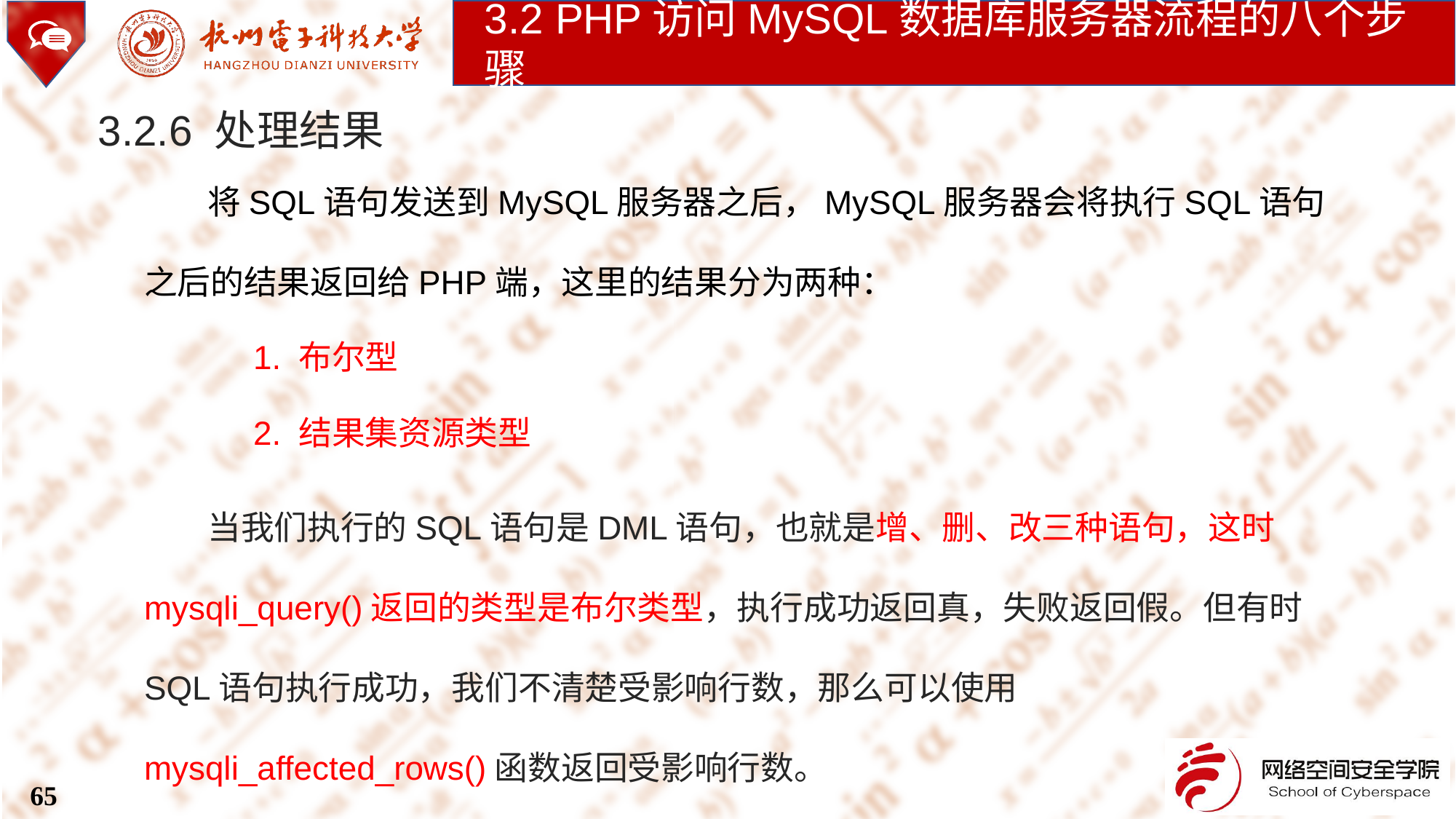

3.2 PHP访问MySQL数据库服务器流程的八个步骤
3.2.6 处理结果
将SQL语句发送到MySQL服务器之后，MySQL服务器会将执行SQL语句之后的结果返回给PHP端，这里的结果分为两种：
	1. 布尔型
	2. 结果集资源类型
当我们执行的SQL语句是DML语句，也就是增、删、改三种语句，这时mysqli_query()返回的类型是布尔类型，执行成功返回真，失败返回假。但有时SQL语句执行成功，我们不清楚受影响行数，那么可以使用mysqli_affected_rows()函数返回受影响行数。
65